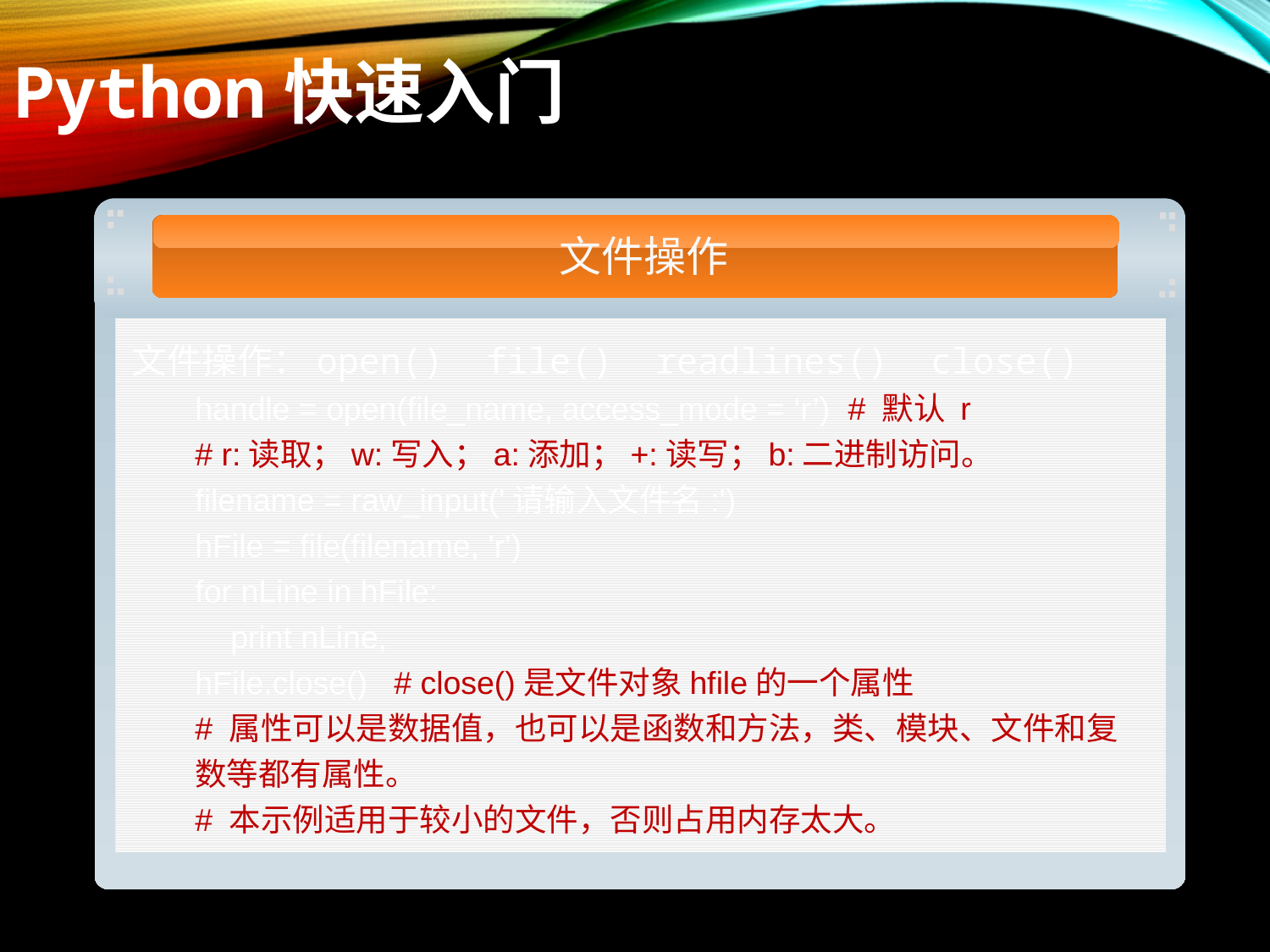

# Python快速入门

文件操作

文件操作：open()  file()  readlines()  close()
handle = open(file_name, access_mode = ‘r’)  # 默认 r
# r:读取；w:写入；a:添加；+:读写；b:二进制访问。
filename = raw_input('请输入文件名:')
hFile = file(filename, 'r')
for nLine in hFile:
    print nLine,
hFile.close()   # close()是文件对象hfile的一个属性
# 属性可以是数据值，也可以是函数和方法，类、模块、文件和复数等都有属性。
# 本示例适用于较小的文件，否则占用内存太大。